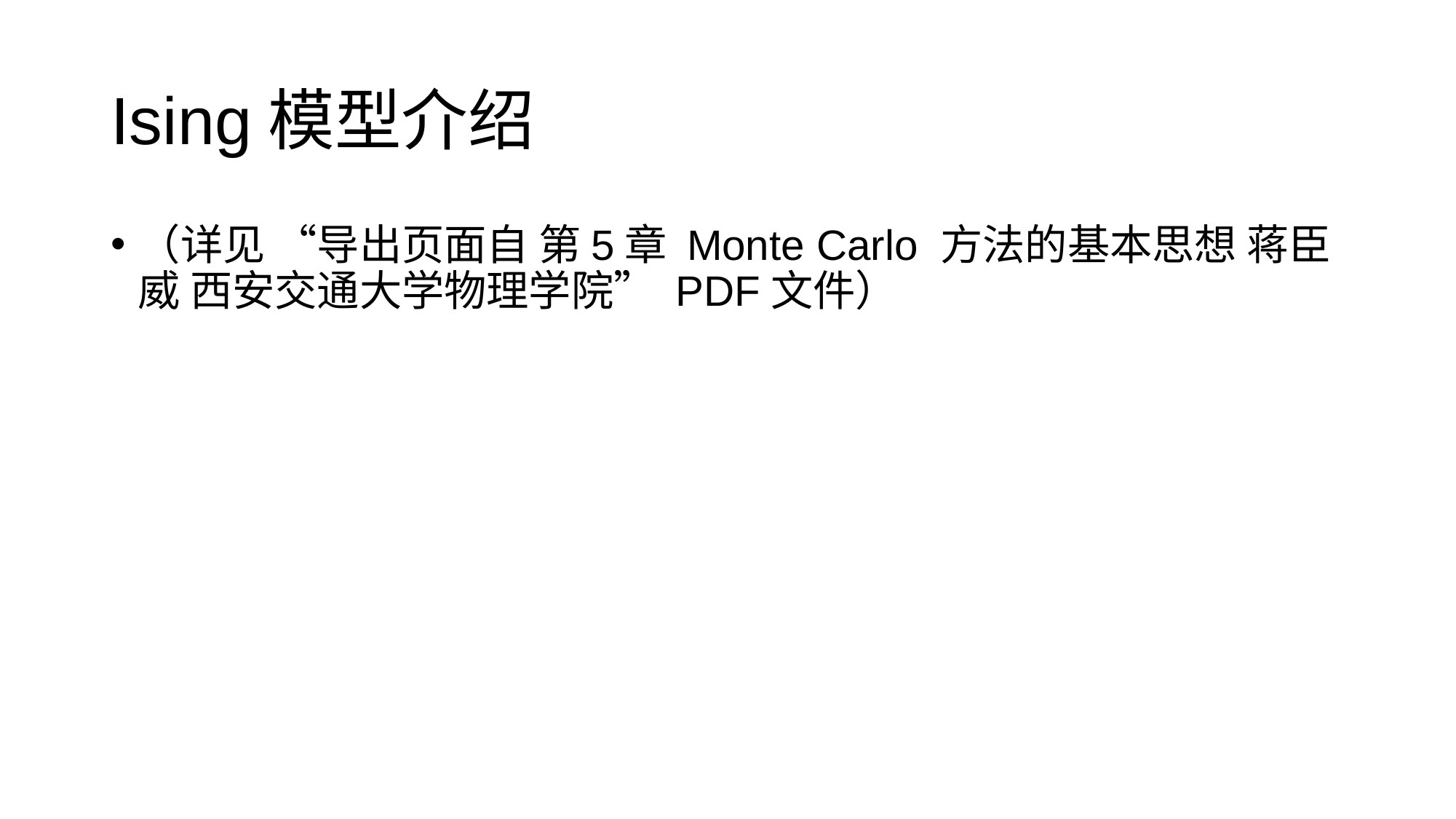

# Ising模型介绍
（详见 “导出页面自 第5章 Monte Carlo 方法的基本思想 蒋臣威 西安交通大学物理学院” PDF文件）